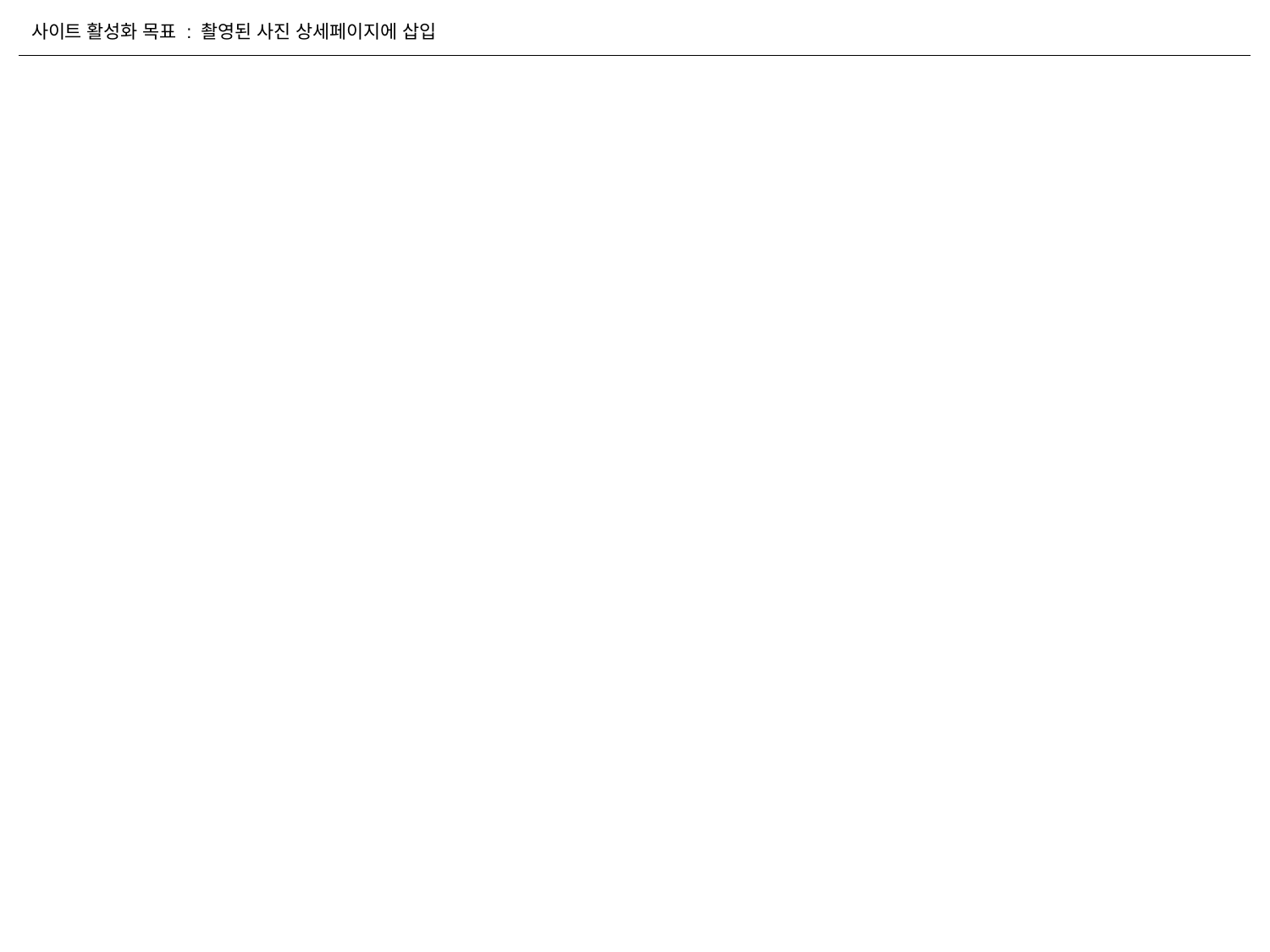

사이트 활성화 목표 : 촬영된 사진 상세페이지에 삽입